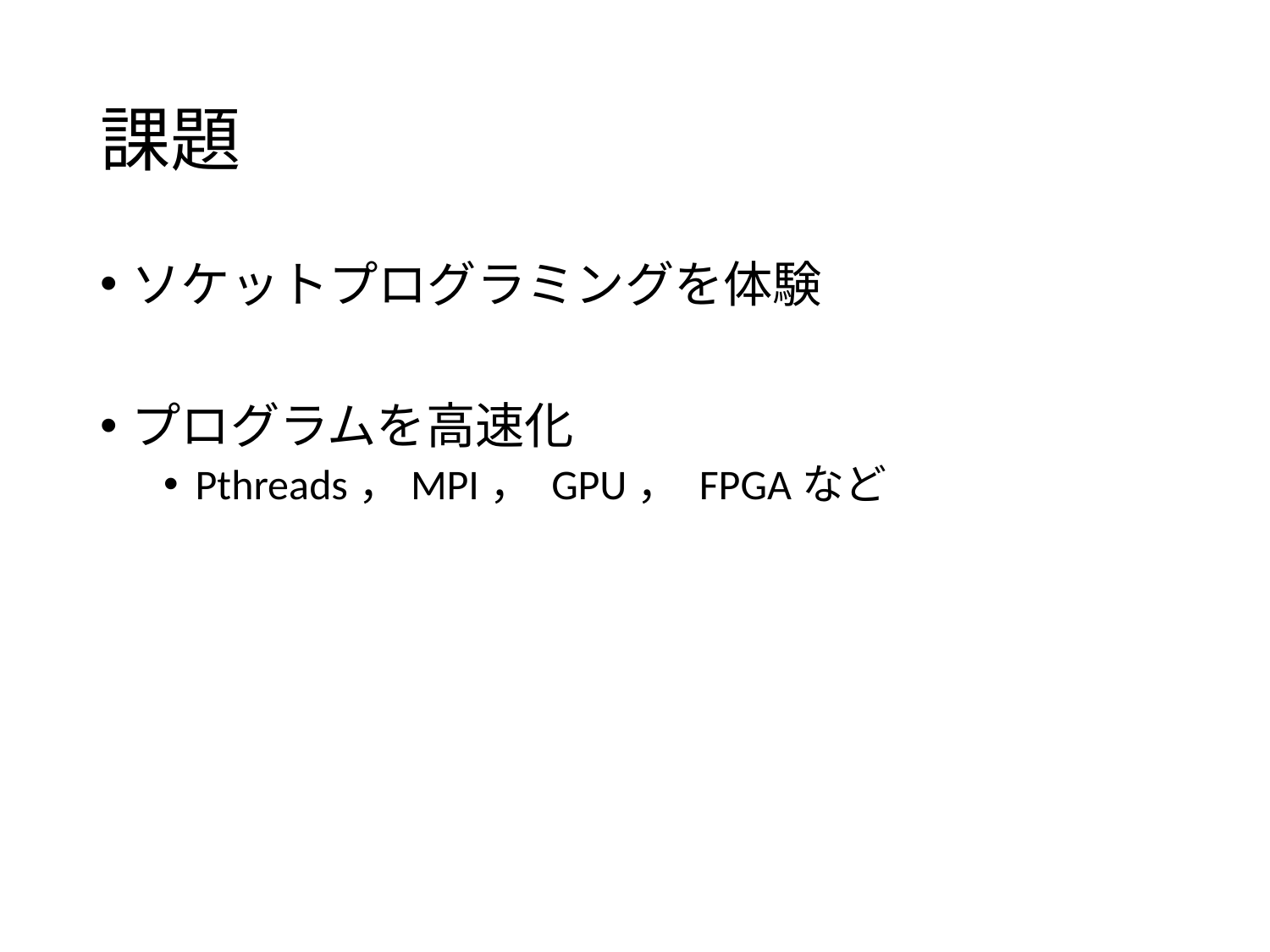

# 課題
ソケットプログラミングを体験

プログラムを高速化
Pthreads，MPI， GPU， FPGAなど